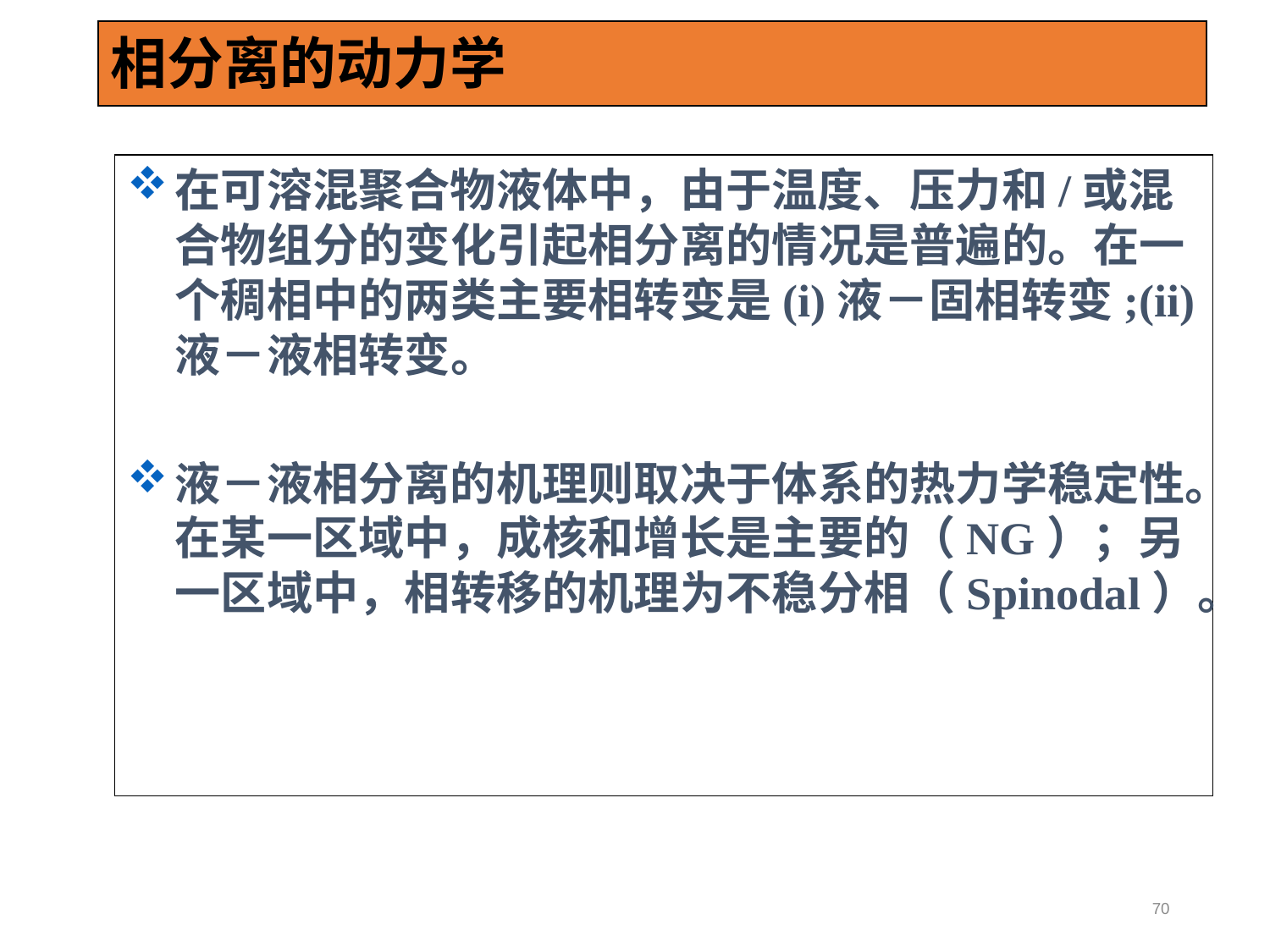

相分离的动力学
在可溶混聚合物液体中，由于温度、压力和/或混合物组分的变化引起相分离的情况是普遍的。在一个稠相中的两类主要相转变是(i)液－固相转变;(ii)液－液相转变。

液－液相分离的机理则取决于体系的热力学稳定性。在某一区域中，成核和增长是主要的（NG）；另一区域中，相转移的机理为不稳分相（Spinodal）。

70